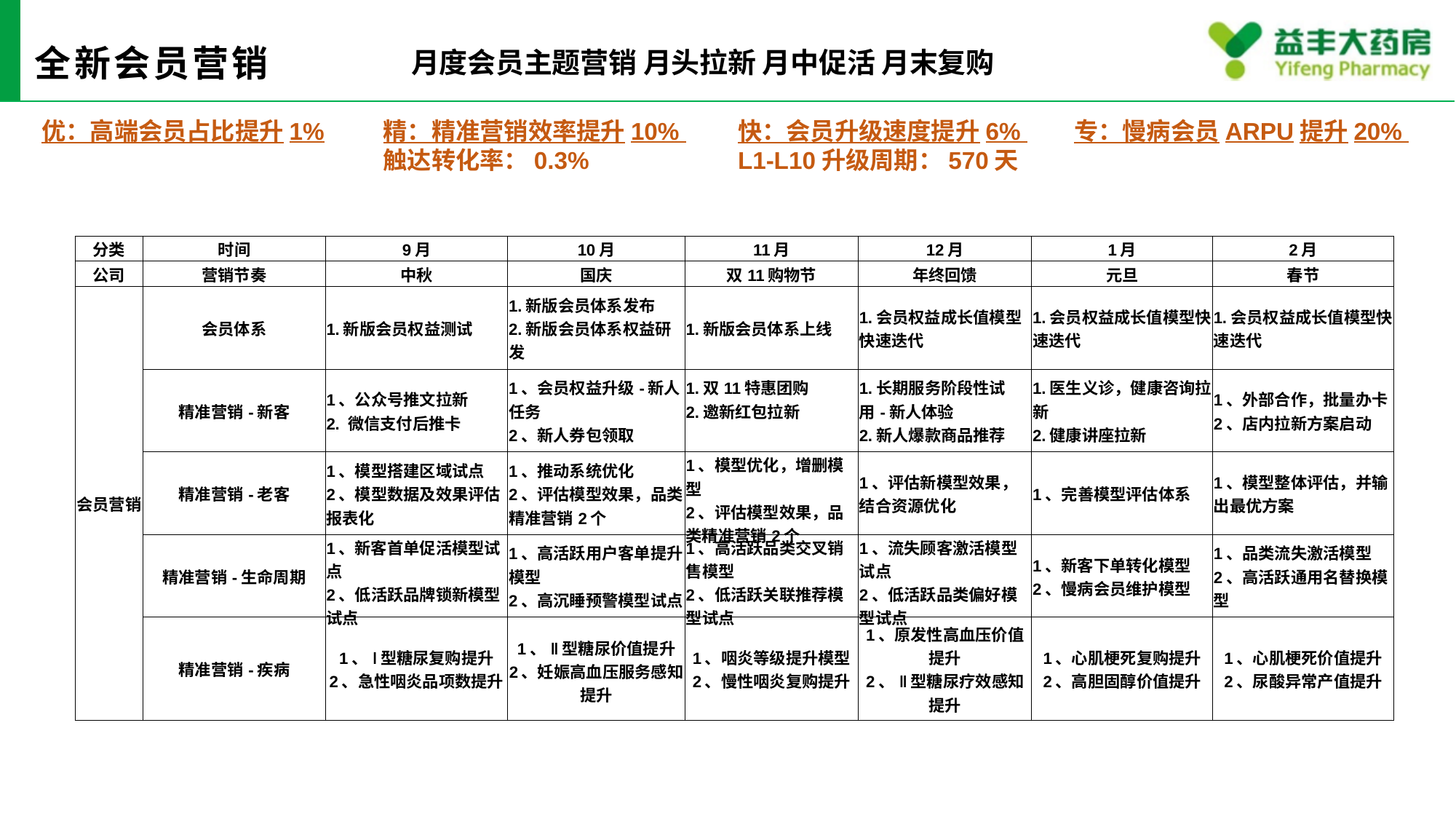

# 全新会员营销
月度会员主题营销 月头拉新 月中促活 月末复购
精：精准营销效率提升10%
触达转化率：0.3%
优：高端会员占比提升1%

快：会员升级速度提升6%
L1-L10升级周期：570天
专：慢病会员ARPU提升20%

| 分类 | 时间 | 9月 | 10月 | 11月 | 12月 | 1月 | 2月 |
| --- | --- | --- | --- | --- | --- | --- | --- |
| 公司 | 营销节奏 | 中秋 | 国庆 | 双11购物节 | 年终回馈 | 元旦 | 春节 |
| 会员营销 | 会员体系 | 1.新版会员权益测试 | 1.新版会员体系发布 2.新版会员体系权益研发 | 1.新版会员体系上线 | 1.会员权益成长值模型快速迭代 | 1.会员权益成长值模型快速迭代 | 1.会员权益成长值模型快速迭代 |
|  | 精准营销-新客 | 1、公众号推文拉新 2. 微信支付后推卡 | 1、会员权益升级-新人任务 2、新人券包领取 | 1.双11特惠团购 2.邀新红包拉新 | 1.长期服务阶段性试用-新人体验 2.新人爆款商品推荐 | 1.医生义诊，健康咨询拉新 2.健康讲座拉新 | 1、外部合作，批量办卡 2、店内拉新方案启动 |
|  | 精准营销-老客 | 1、模型搭建区域试点 2、模型数据及效果评估报表化 | 1、推动系统优化 2、评估模型效果，品类精准营销2个 | 1、模型优化，增删模型 2、评估模型效果，品类精准营销2个 | 1、评估新模型效果，结合资源优化 | 1、完善模型评估体系 | 1、模型整体评估，并输出最优方案 |
|  | 精准营销-生命周期 | 1、新客首单促活模型试点 2、低活跃品牌锁新模型试点 | 1、高活跃用户客单提升模型 2、高沉睡预警模型试点 | 1、高活跃品类交叉销售模型 2、低活跃关联推荐模型试点 | 1、流失顾客激活模型试点 2、低活跃品类偏好模型试点 | 1、新客下单转化模型 2、慢病会员维护模型 | 1、品类流失激活模型 2、高活跃通用名替换模型 |
|  | 精准营销-疾病 | 1、ǀ型糖尿复购提升 2、急性咽炎品项数提升 | 1、ǁ型糖尿价值提升 2、妊娠高血压服务感知提升 | 1、咽炎等级提升模型 2、慢性咽炎复购提升 | 1、原发性高血压价值提升 2、ǁ型糖尿疗效感知提升 | 1、心肌梗死复购提升 2、高胆固醇价值提升 | 1、心肌梗死价值提升 2、尿酸异常产值提升 |